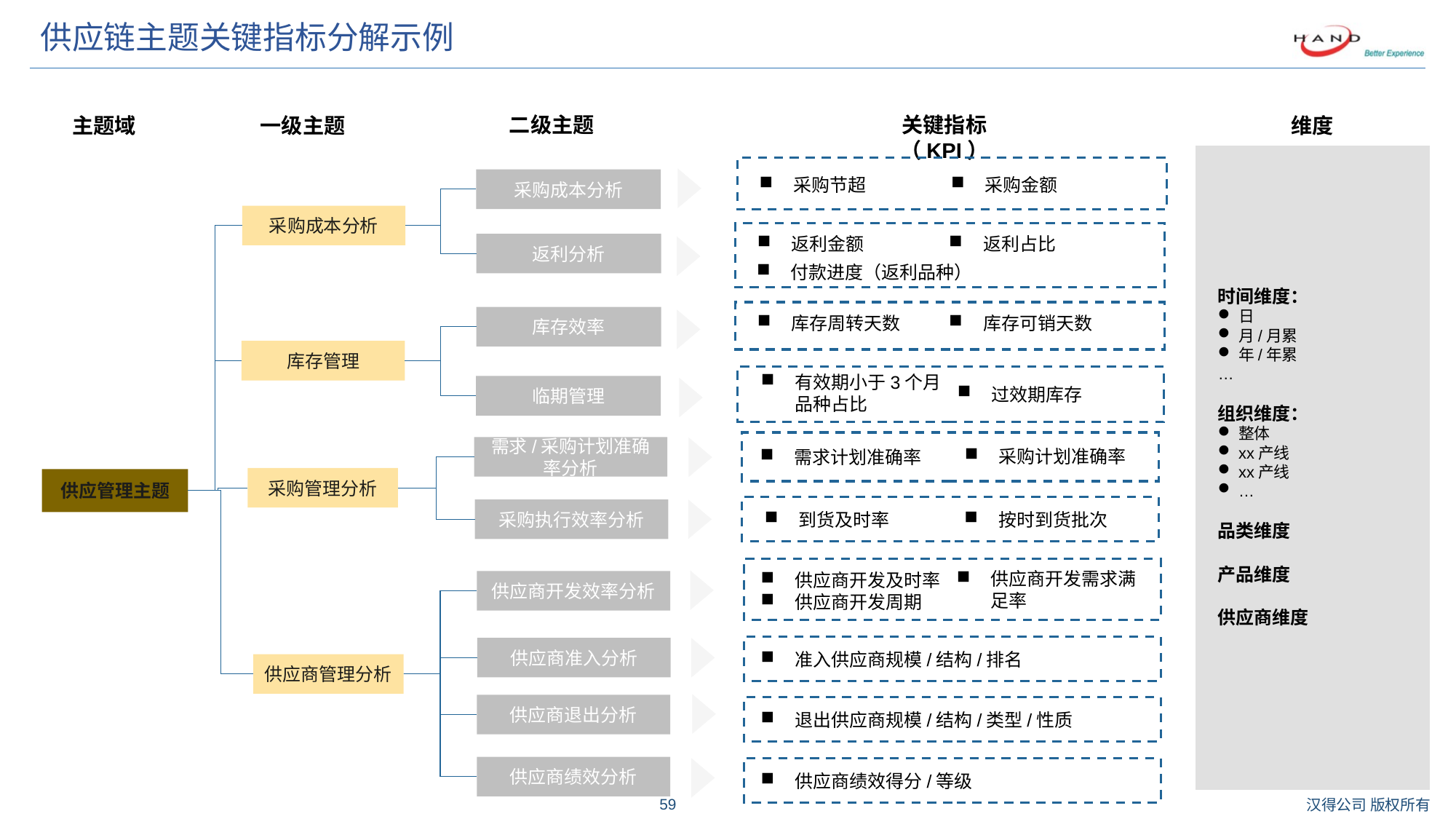

# 供应链主题关键指标分解示例
二级主题
关键指标（KPI）
主题域
一级主题
维度

采购节超
采购金额
采购成本分析

时间维度：
日
月/月累
年/年累
…

组织维度：
整体
xx产线
xx产线
…

品类维度

产品维度

供应商维度

采购成本分析

返利金额
返利占比
返利分析

付款进度（返利品种）

库存周转天数
库存可销天数
库存效率

库存管理
有效期小于3个月品种占比

临期管理
过效期库存

需求/采购计划准确率分析
采购计划准确率
需求计划准确率

采购管理分析
供应管理主题

采购执行效率分析
按时到货批次
到货及时率

供应商开发需求满足率
供应商开发及时率
供应商开发周期
供应商开发效率分析

供应商准入分析
准入供应商规模/结构/排名

供应商管理分析
供应商退出分析

退出供应商规模/结构/类型/性质
供应商绩效分析

供应商绩效得分/等级